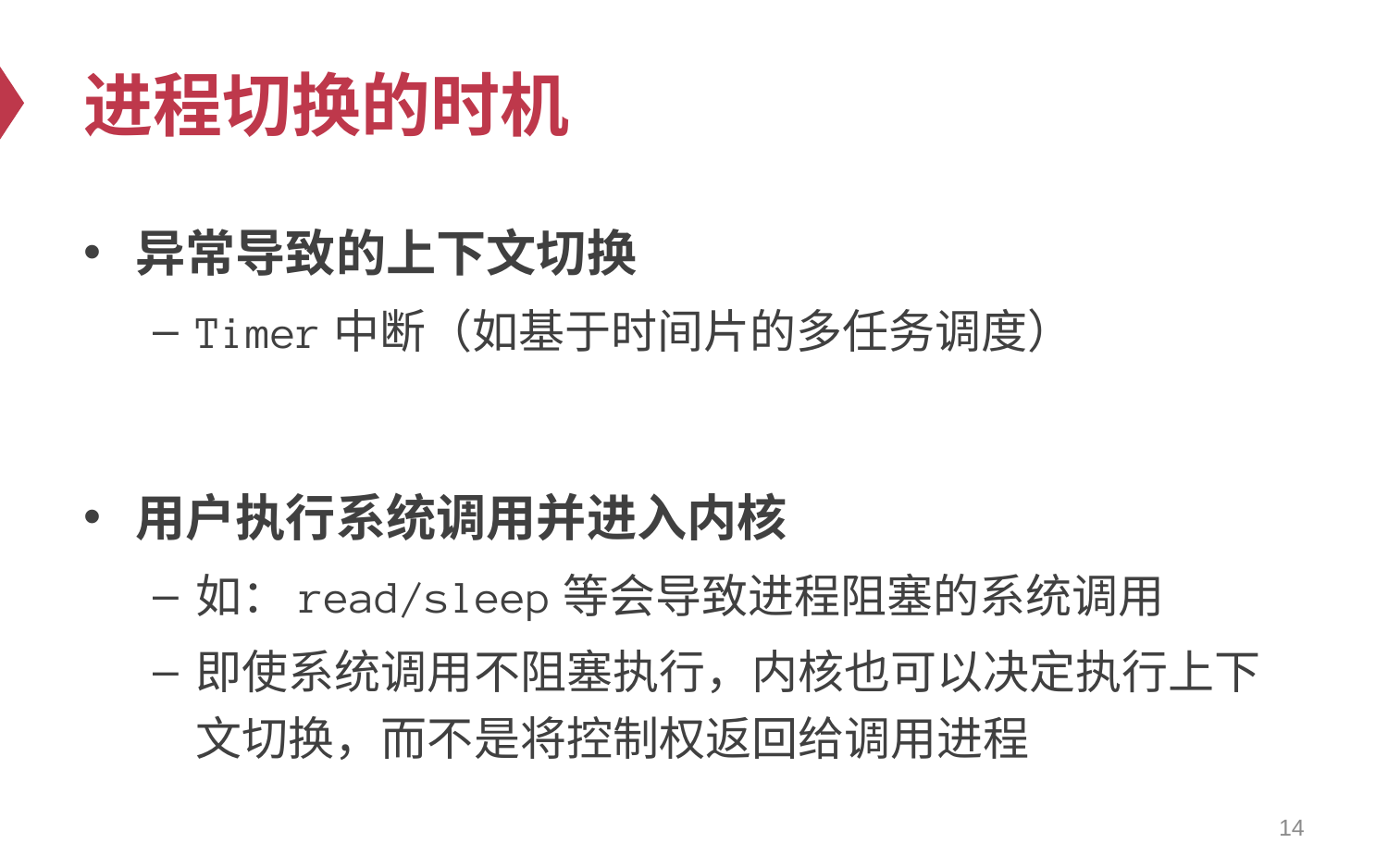

# 进程切换的时机
异常导致的上下文切换
Timer中断（如基于时间片的多任务调度）

用户执行系统调用并进入内核
如：read/sleep等会导致进程阻塞的系统调用
即使系统调用不阻塞执行，内核也可以决定执行上下文切换，而不是将控制权返回给调用进程

14